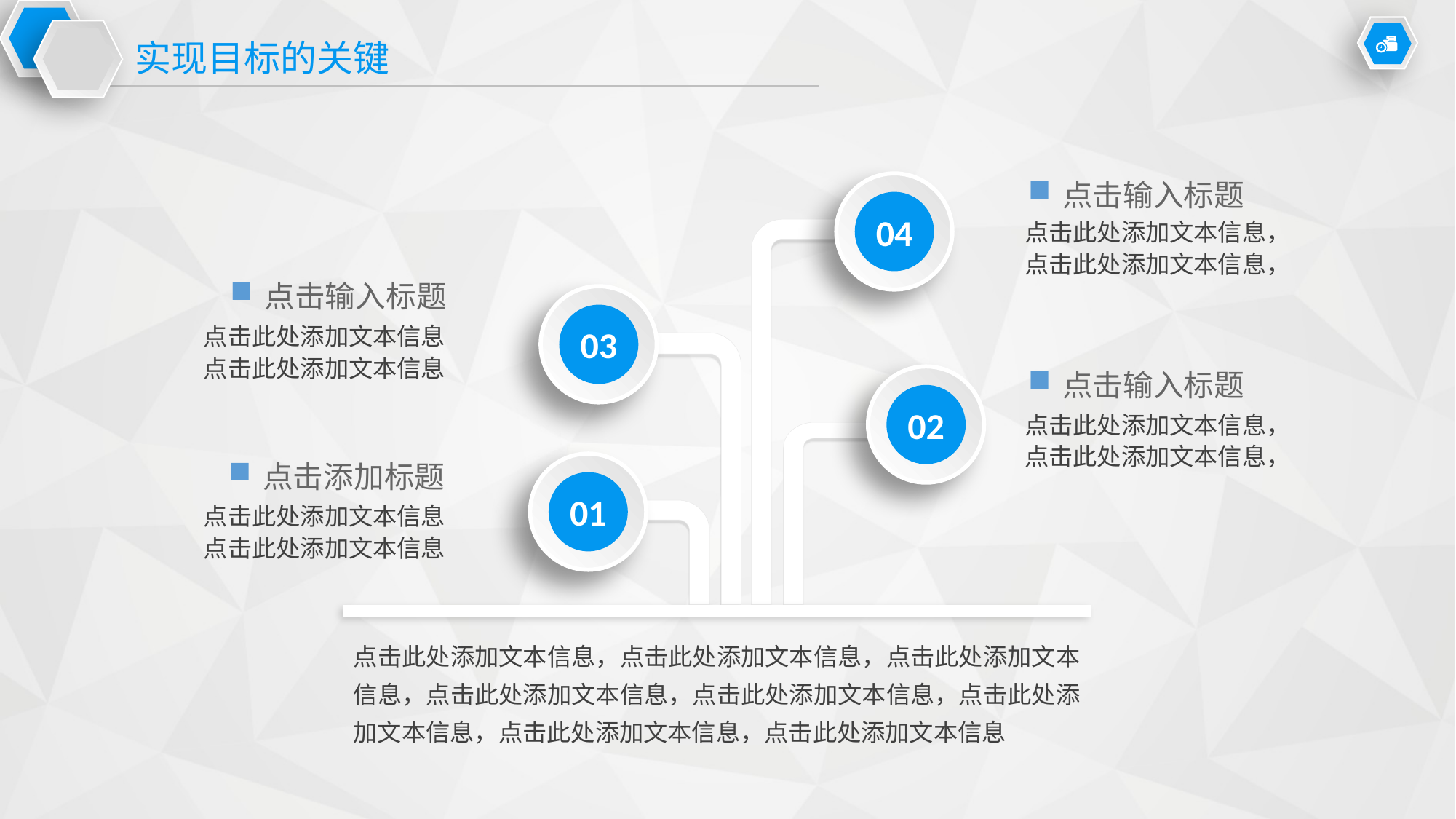

实现目标的关键
点击输入标题

04
点击此处添加文本信息，点击此处添加文本信息，

点击输入标题

03
点击此处添加文本信息
点击此处添加文本信息

点击输入标题

02
点击此处添加文本信息，点击此处添加文本信息，

点击添加标题

01
点击此处添加文本信息
点击此处添加文本信息

点击此处添加文本信息，点击此处添加文本信息，点击此处添加文本信息，点击此处添加文本信息，点击此处添加文本信息，点击此处添加文本信息，点击此处添加文本信息，点击此处添加文本信息